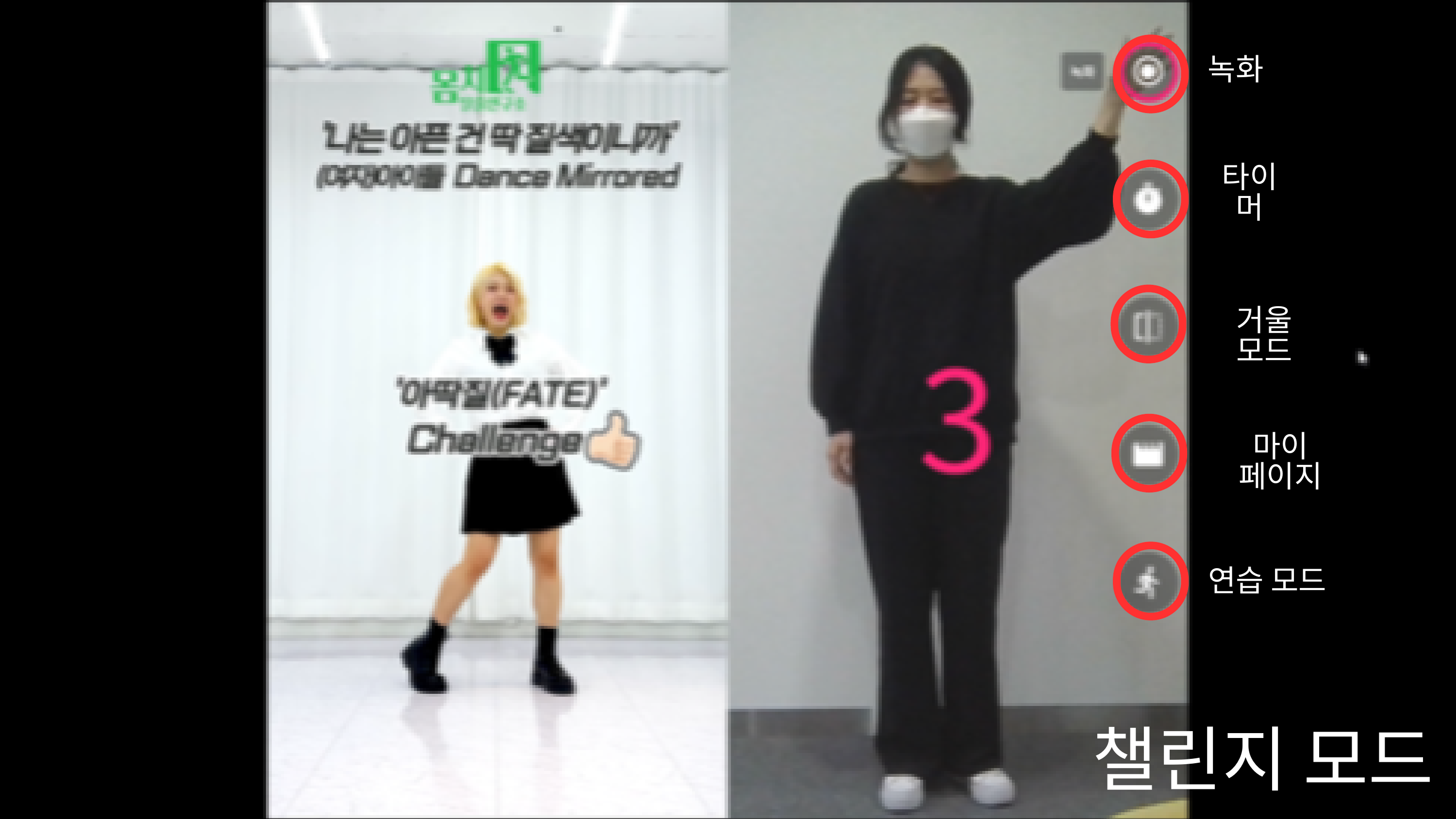

녹화

타이머

거울 모드

마이 페이지

연습 모드
챌린지 모드